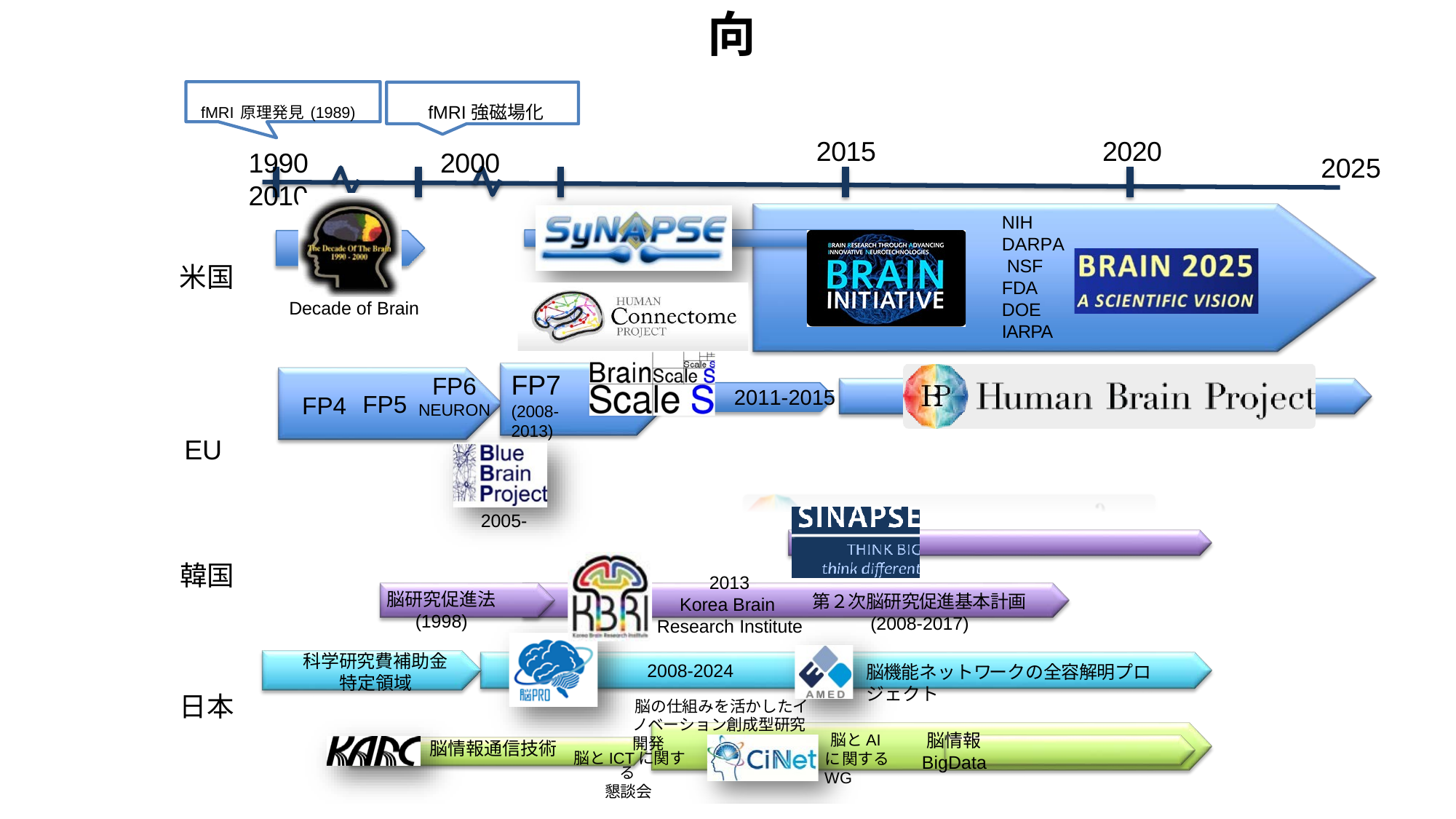

脳機能研究の現状と動向

fMRI原理発見(1989)	fMRI強磁場化

1990	2000	2010
2015
2020
2025

NIH  DARPA  NSF  FDA  DOE  IARPA

米国

Decade of Brain

FP7
(2008-
2013)
FP6
NEURON

2011-2015

FP5
FP4

EU

2005-

韓国
2013
Korea Brain  Research Institute

脳研究促進法
(1998)
第２次脳研究促進基本計画
(2008-2017)

科学研究費補助金 特定領域

2008-2024
脳の仕組みを活かしたイノ ベーション創成型研究開発
脳とICTに関する
懇談会
脳機能ネットワークの全容解明プロジェクト
日本

脳情報
BigData
脳とAIに 関するWG

脳情報通信技術